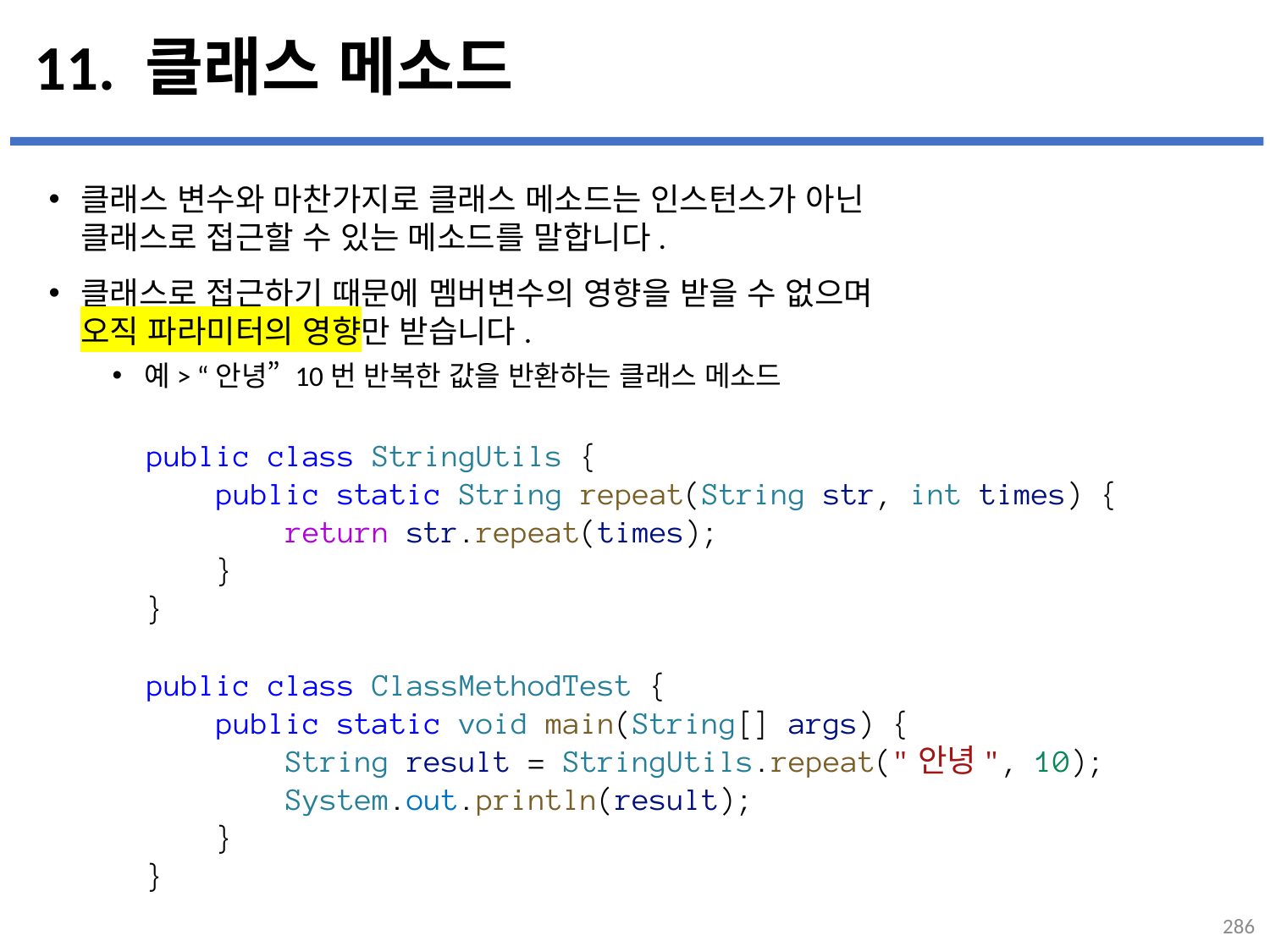

# 11. 클래스 메소드
클래스 변수와 마찬가지로 클래스 메소드는 인스턴스가 아닌
클래스로 접근할 수 있는 메소드를 말합니다.
클래스로 접근하기 때문에 멤버변수의 영향을 받을 수 없으며
오직 파라미터의 영향만 받습니다.
예> “안녕” 10번 반복한 값을 반환하는 클래스 메소드
...

설명
public class StringUtils {
    public static String repeat(String str, int times) {
        return str.repeat(times);
    }
}
public class ClassMethodTest {
    public static void main(String[] args) {
        String result = StringUtils.repeat("안녕", 10);
        System.out.println(result);
    }
}
286